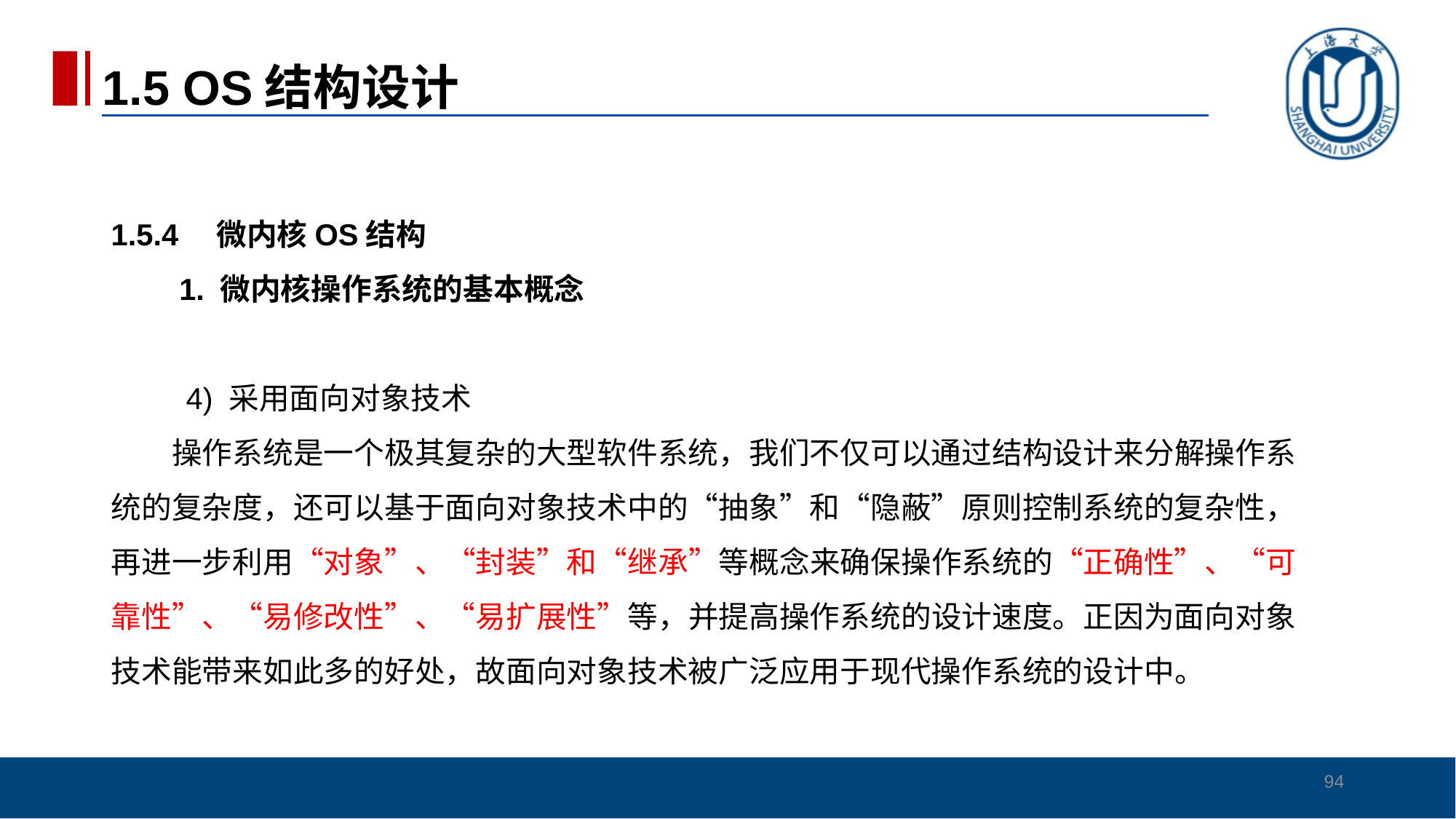

1.5 OS结构设计
# 1.5.4　微内核OS结构 　　1. 微内核操作系统的基本概念 　　 　　4) 采用面向对象技术 　　操作系统是一个极其复杂的大型软件系统，我们不仅可以通过结构设计来分解操作系统的复杂度，还可以基于面向对象技术中的“抽象”和“隐蔽”原则控制系统的复杂性，再进一步利用“对象”、“封装”和“继承”等概念来确保操作系统的“正确性”、“可靠性”、“易修改性”、“易扩展性”等，并提高操作系统的设计速度。正因为面向对象技术能带来如此多的好处，故面向对象技术被广泛应用于现代操作系统的设计中。
94